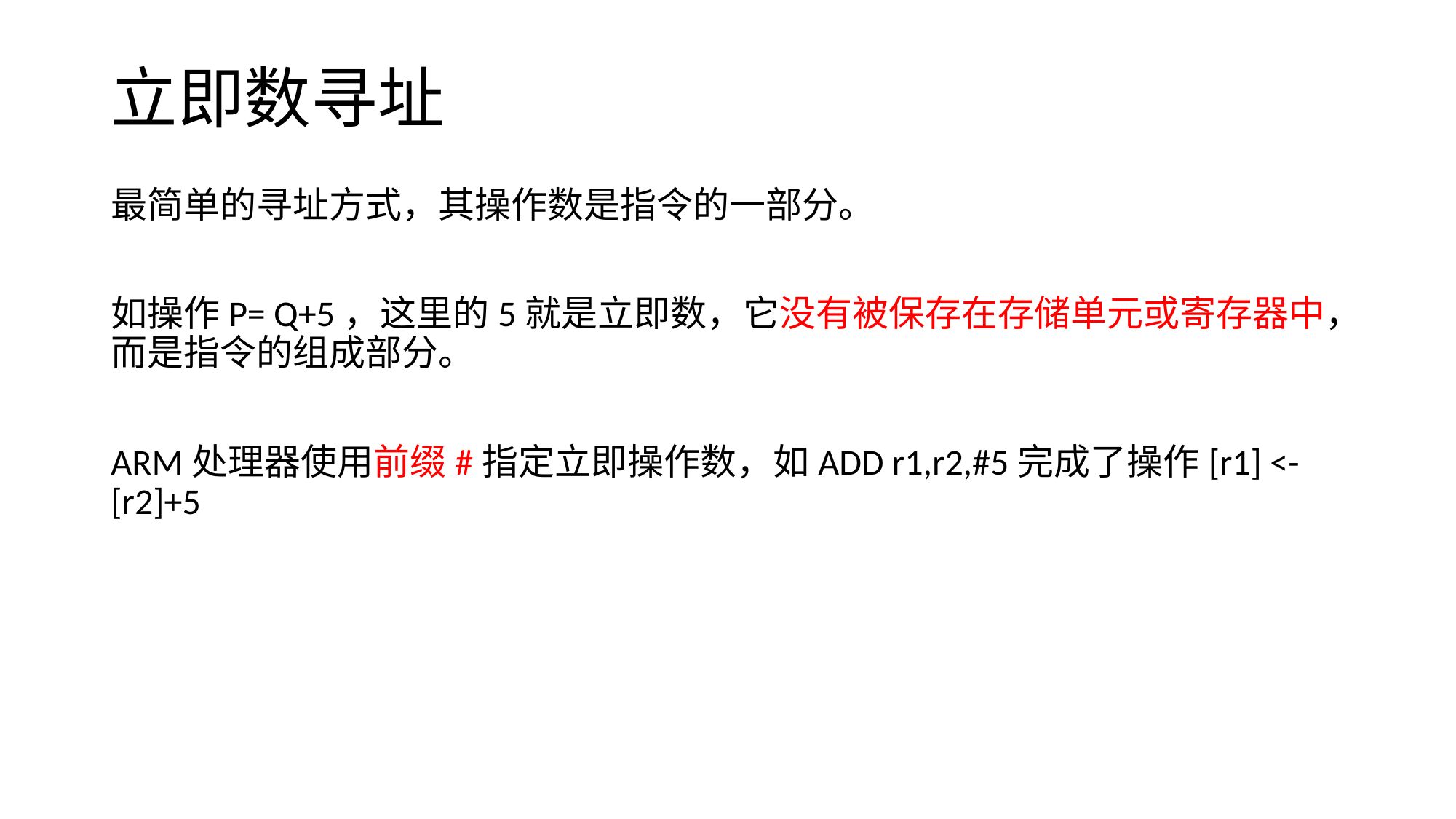

# 立即数寻址
最简单的寻址方式，其操作数是指令的一部分。

如操作P= Q+5，这里的5就是立即数，它没有被保存在存储单元或寄存器中，而是指令的组成部分。

ARM处理器使用前缀#指定立即操作数，如ADD r1,r2,#5完成了操作[r1] <-[r2]+5